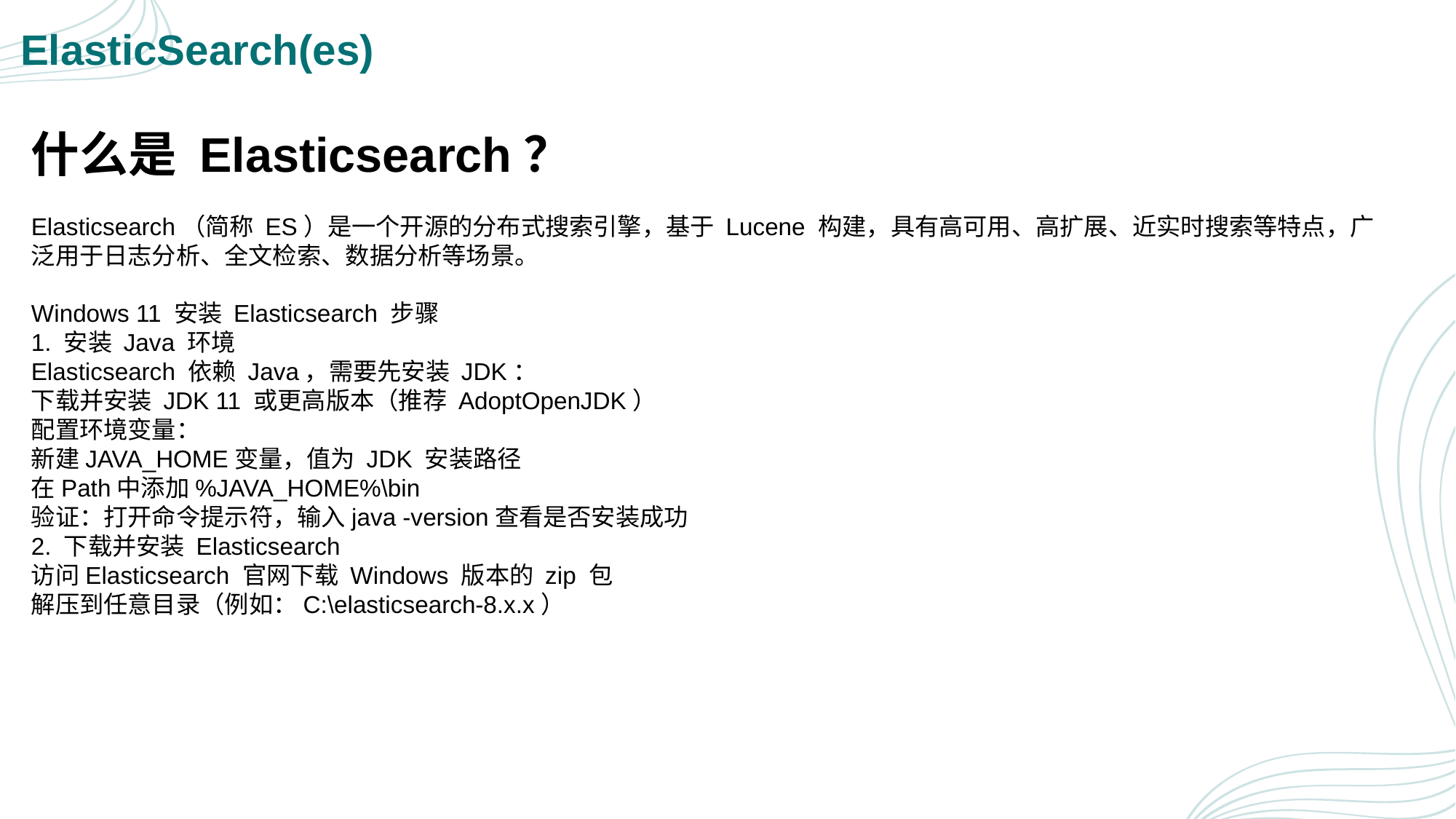

# ElasticSearch(es)
什么是 Elasticsearch？
Elasticsearch（简称 ES）是一个开源的分布式搜索引擎，基于 Lucene 构建，具有高可用、高扩展、近实时搜索等特点，广泛用于日志分析、全文检索、数据分析等场景。

Windows 11 安装 Elasticsearch 步骤
1. 安装 Java 环境
Elasticsearch 依赖 Java，需要先安装 JDK：
下载并安装 JDK 11 或更高版本（推荐 AdoptOpenJDK）
配置环境变量：
新建JAVA_HOME变量，值为 JDK 安装路径
在Path中添加%JAVA_HOME%\bin
验证：打开命令提示符，输入java -version查看是否安装成功
2. 下载并安装 Elasticsearch
访问Elasticsearch 官网下载 Windows 版本的 zip 包
解压到任意目录（例如：C:\elasticsearch-8.x.x）